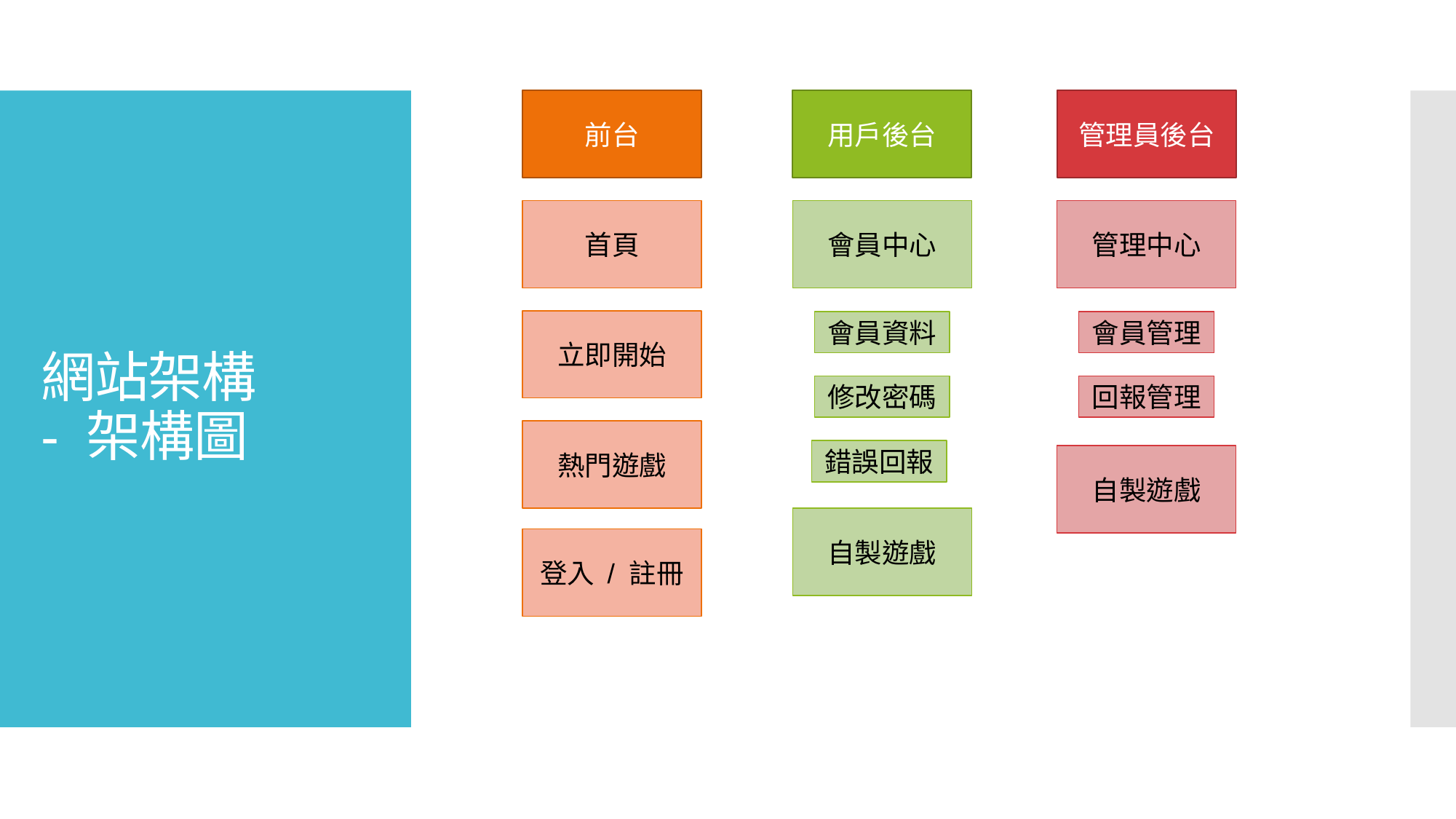

前台
用戶後台
管理員後台
# 網站架構 - 架構圖
首頁
會員中心
管理中心
立即開始
會員資料
會員管理
修改密碼
回報管理
熱門遊戲
錯誤回報
自製遊戲
自製遊戲
登入 / 註冊